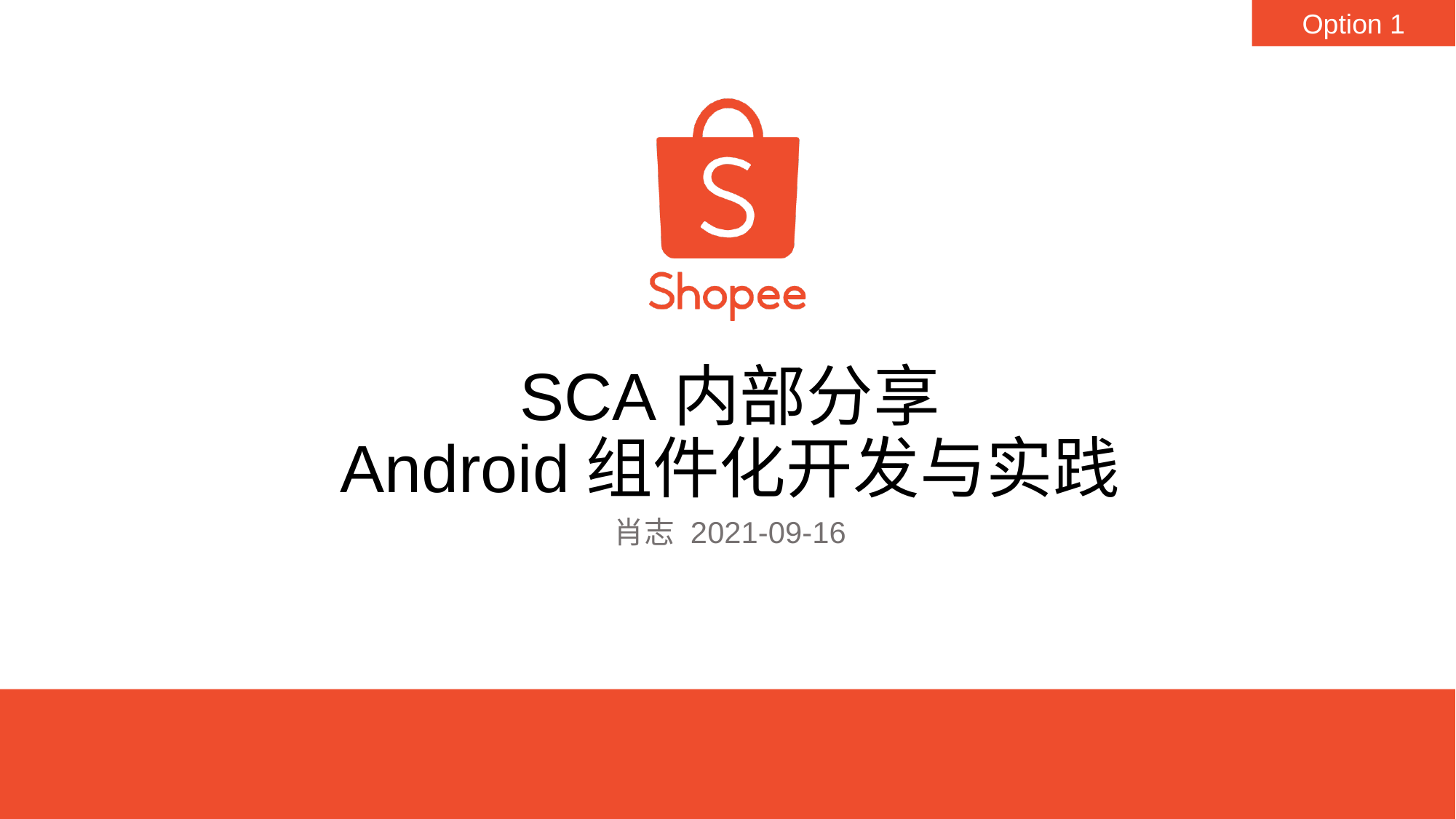

Option 1
# SCA内部分享 Android组件化开发与实践
肖志 2021-09-16